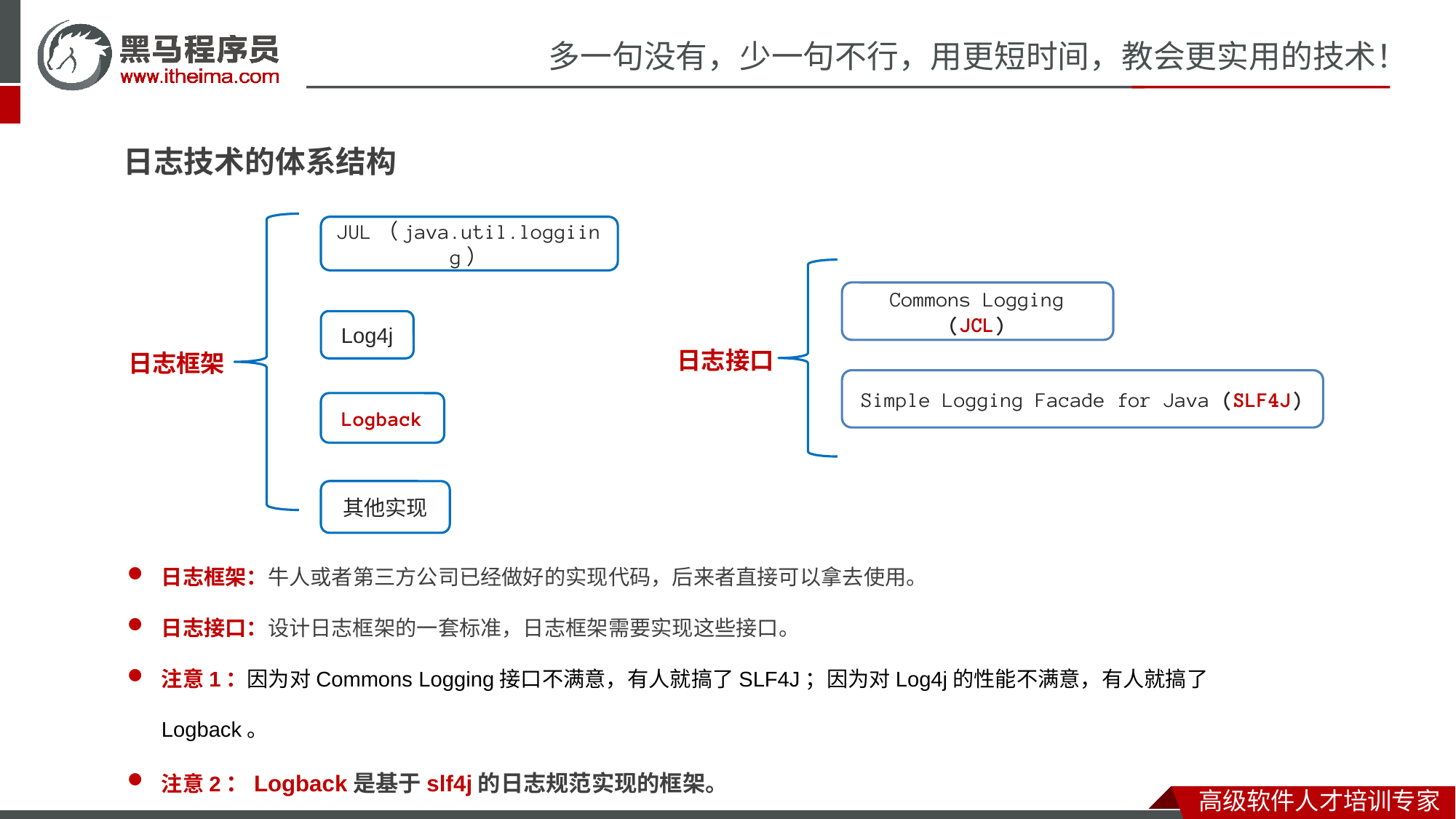

日志技术的体系结构

JUL（java.util.loggiing）

Commons Logging (JCL)
Log4j
日志接口
日志框架
Simple Logging Facade for Java (SLF4J)
Logback
其他实现
日志框架：牛人或者第三方公司已经做好的实现代码，后来者直接可以拿去使用。
日志接口：设计日志框架的一套标准，日志框架需要实现这些接口。
注意1：因为对Commons Logging接口不满意，有人就搞了SLF4J；因为对Log4j的性能不满意，有人就搞了Logback。
注意2：Logback是基于slf4j的日志规范实现的框架。